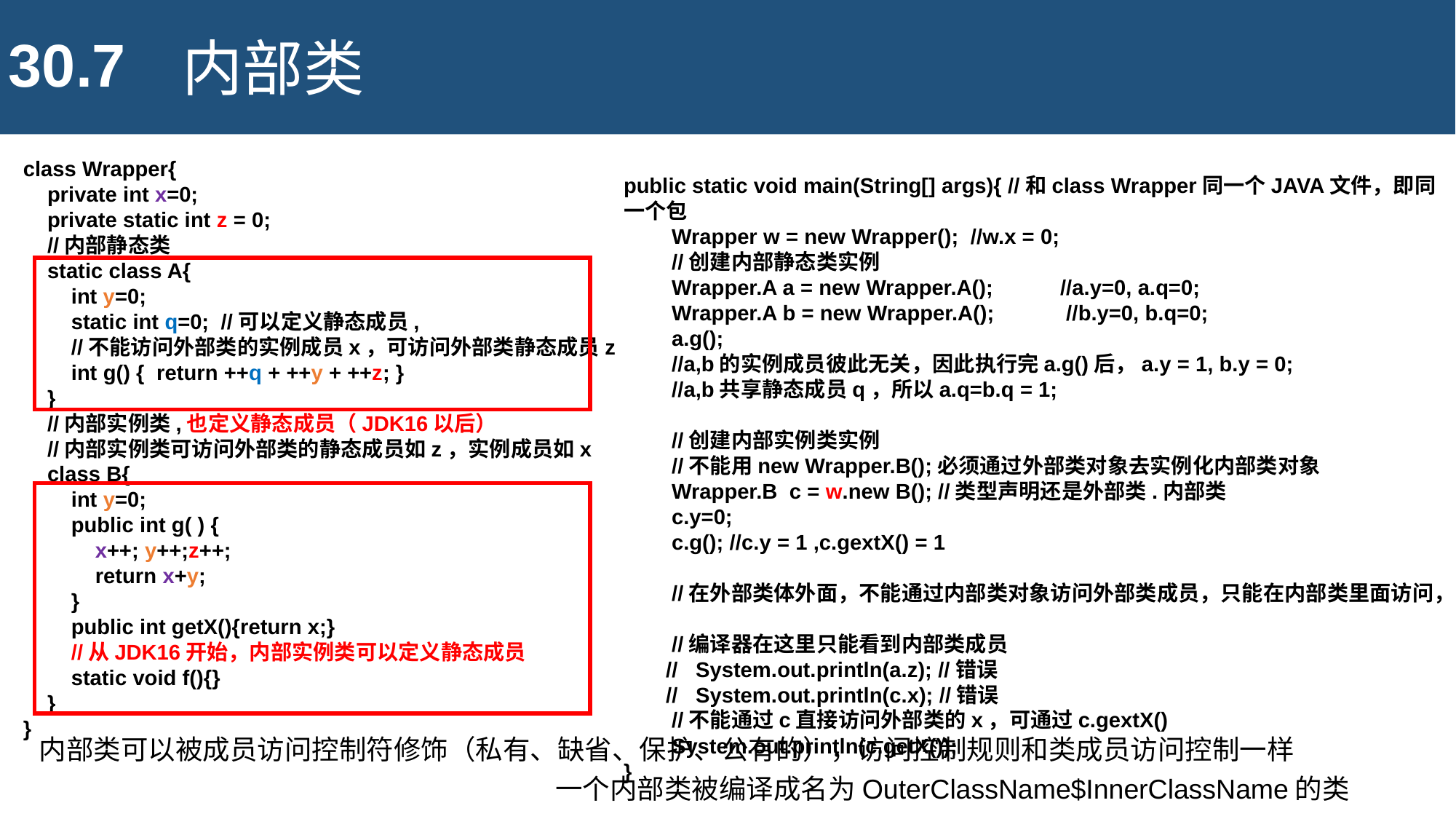

30.7
内部类
class Wrapper{
    private int x=0;
    private static int z = 0;
    //内部静态类
    static class A{
        int y=0;
        static int q=0;  //可以定义静态成员,
        //不能访问外部类的实例成员x，可访问外部类静态成员z
        int g() {  return ++q + ++y + ++z; }
    }
    //内部实例类,也定义静态成员（JDK16以后）
    //内部实例类可访问外部类的静态成员如z，实例成员如x
    class B{
        int y=0;
        public int g( ) {
            x++; y++;z++;
            return x+y;
        }
        public int getX(){return x;}
        //从JDK16开始，内部实例类可以定义静态成员
        static void f(){}
    }
}
public static void main(String[] args){ //和class Wrapper同一个JAVA文件，即同一个包
        Wrapper w = new Wrapper();  //w.x = 0;
        //创建内部静态类实例
        Wrapper.A a = new Wrapper.A(); 	//a.y=0, a.q=0;
        Wrapper.A b = new Wrapper.A();	 //b.y=0, b.q=0;
        a.g();
        //a,b的实例成员彼此无关，因此执行完a.g()后，a.y = 1, b.y = 0;
        //a,b共享静态成员q，所以a.q=b.q = 1;

        //创建内部实例类实例
        //不能用new Wrapper.B();必须通过外部类对象去实例化内部类对象
        Wrapper.B  c = w.new B(); //类型声明还是外部类.内部类
        c.y=0;
        c.g(); //c.y = 1 ,c.gextX() = 1

        //在外部类体外面，不能通过内部类对象访问外部类成员，只能在内部类里面访问，
        //编译器在这里只能看到内部类成员
       //   System.out.println(a.z); //错误
       //   System.out.println(c.x); //错误
        //不能通过c直接访问外部类的x，可通过c.gextX()
        System.out.println(c.getX());
}

内部类可以被成员访问控制符修饰（私有、缺省、保护、公有的），访问控制规则和类成员访问控制一样
一个内部类被编译成名为OuterClassName$InnerClassName的类